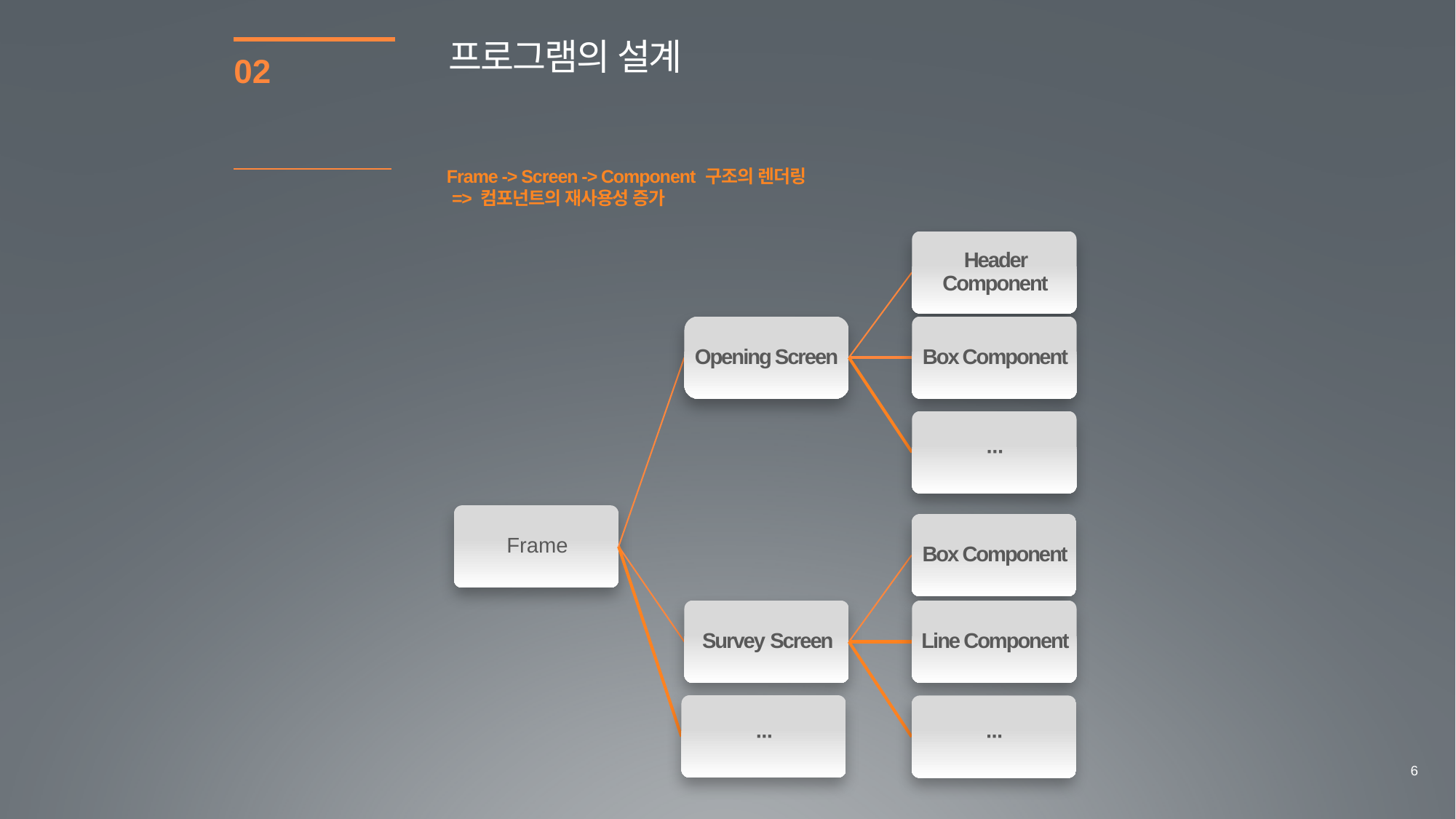

프로그램의 설계
02
Frame -> Screen -> Component 구조의 렌더링
 => 컴포넌트의 재사용성 증가
Frame

Opening Screen

Header Component

Box Component

···

Survey Screen

Box Component

Line Component

···

···